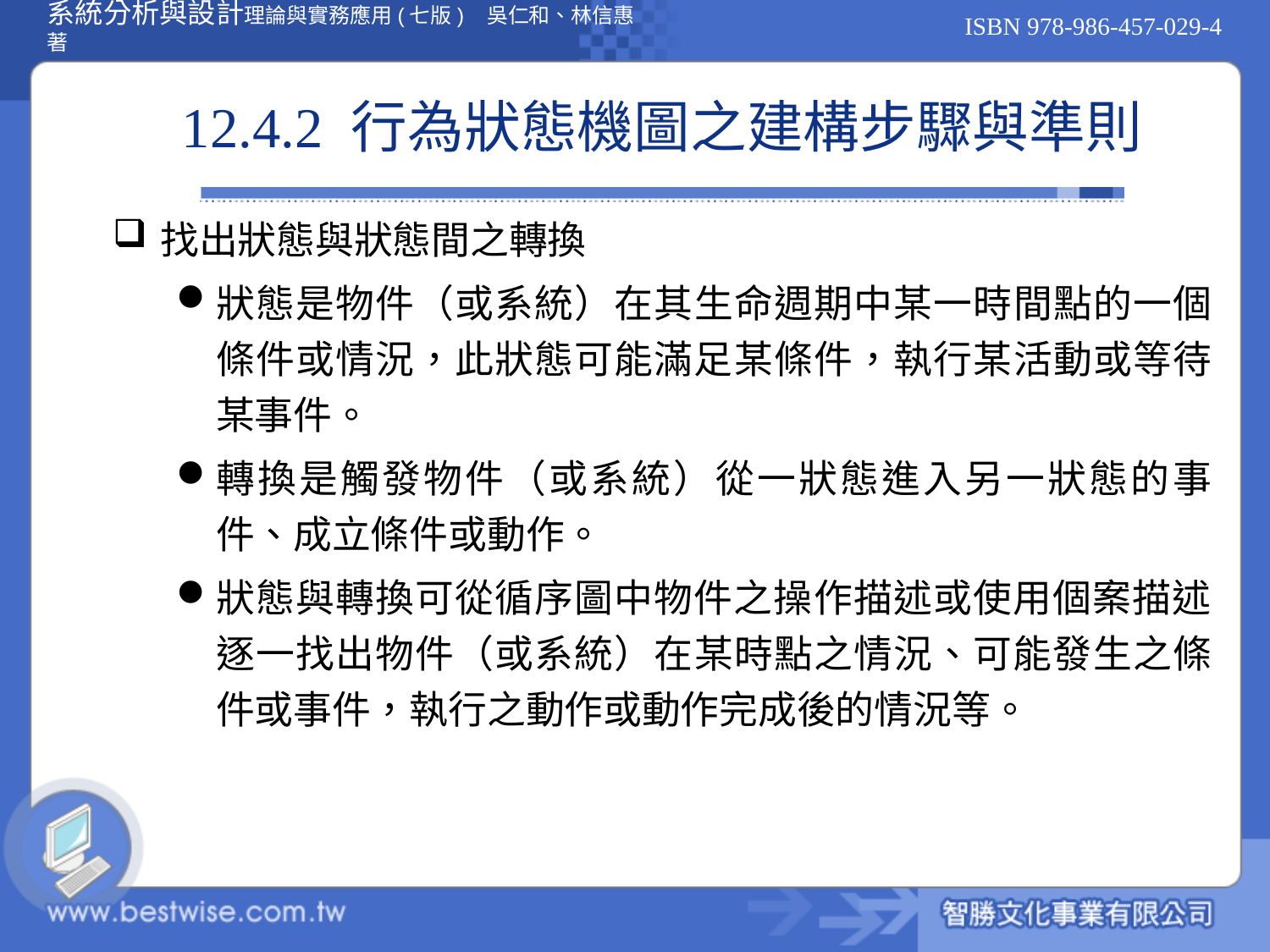

# 12.4.2 行為狀態機圖之建構步驟與準則
找出狀態與狀態間之轉換
狀態是物件（或系統）在其生命週期中某一時間點的一個條件或情況，此狀態可能滿足某條件，執行某活動或等待某事件。
轉換是觸發物件（或系統）從一狀態進入另一狀態的事件、成立條件或動作。
狀態與轉換可從循序圖中物件之操作描述或使用個案描述逐一找出物件（或系統）在某時點之情況、可能發生之條件或事件，執行之動作或動作完成後的情況等。